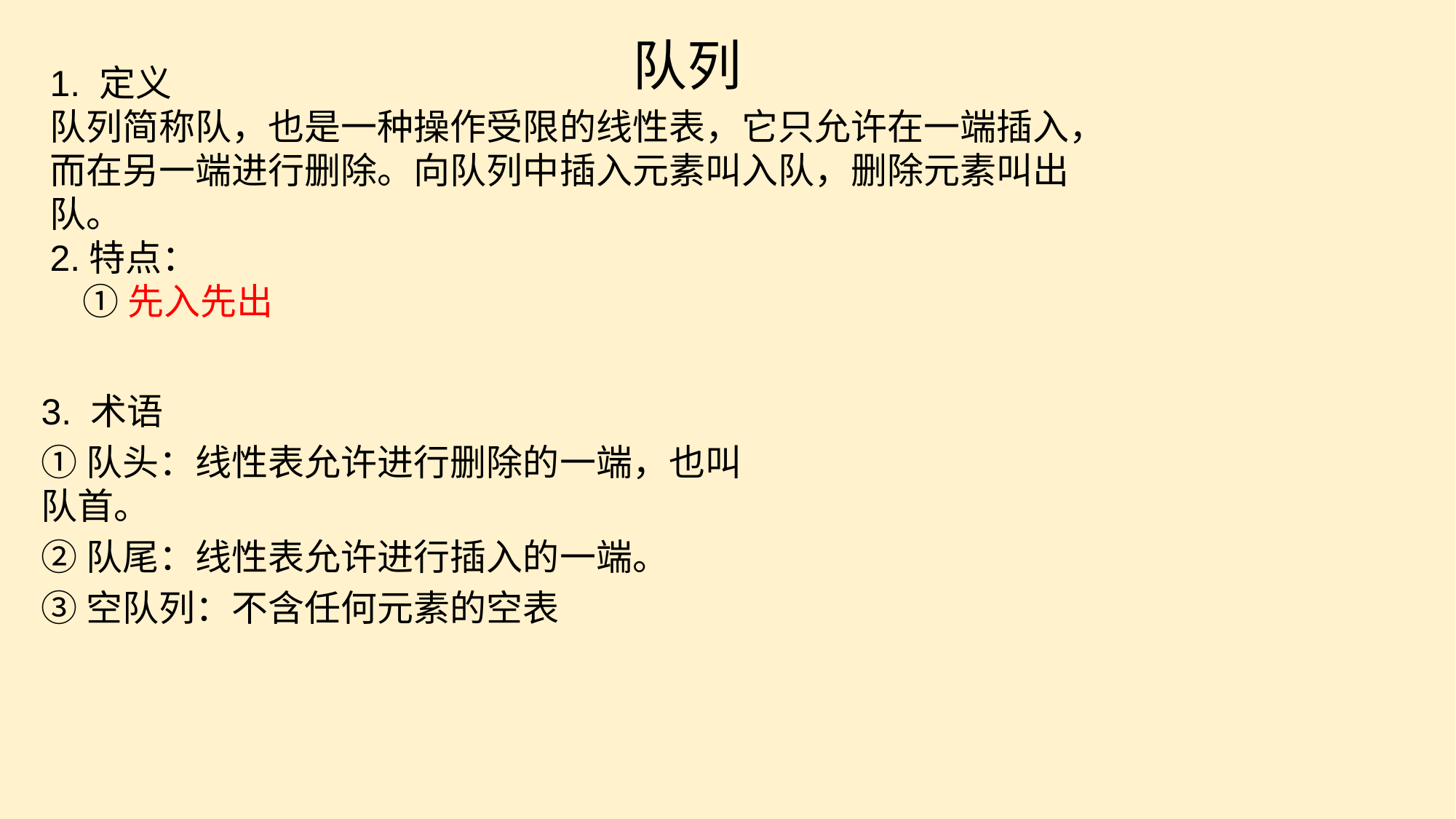

队列
1. 定义
队列简称队，也是一种操作受限的线性表，它只允许在一端插入，而在另一端进行删除。向队列中插入元素叫入队，删除元素叫出队。
2.特点：
    ①先入先出

e7d195523061f1c0f0ec610a92cff745ee13794c7b8d98f8E73673273C9E8BE17CC3D63B9B1D6426C348A354AD505654C28F453CD7C8F90EADD06C08281DAED7140E5AAAED5880ECE414DFB6A93B82BE019406867034C3A8500A4827DCF3FBF74A471B736410707E336A01C9ADC9BE02ACCB8DF2121D81636A067B8AE80C6AB6F014154F4E7B7247
3. 术语
①队头：线性表允许进行删除的一端，也叫队首。
②队尾：线性表允许进行插入的一端。
③空队列：不含任何元素的空表